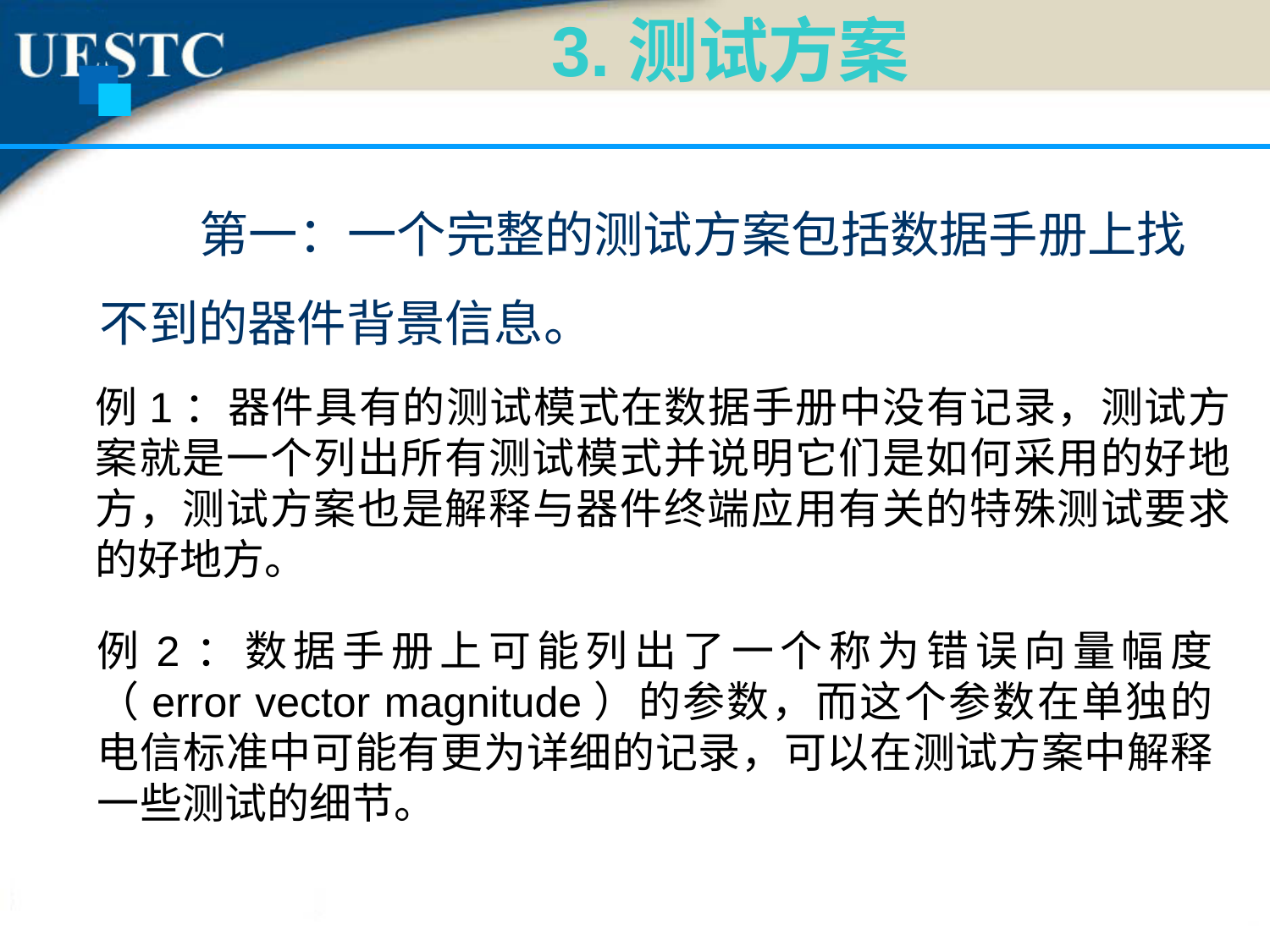

3.测试方案

        第一：一个完整的测试方案包括数据手册上找不到的器件背景信息。
例1：器件具有的测试模式在数据手册中没有记录，测试方案就是一个列出所有测试模式并说明它们是如何采用的好地方，测试方案也是解释与器件终端应用有关的特殊测试要求的好地方。
例2：数据手册上可能列出了一个称为错误向量幅度（error vector magnitude）的参数，而这个参数在单独的电信标准中可能有更为详细的记录，可以在测试方案中解释一些测试的细节。